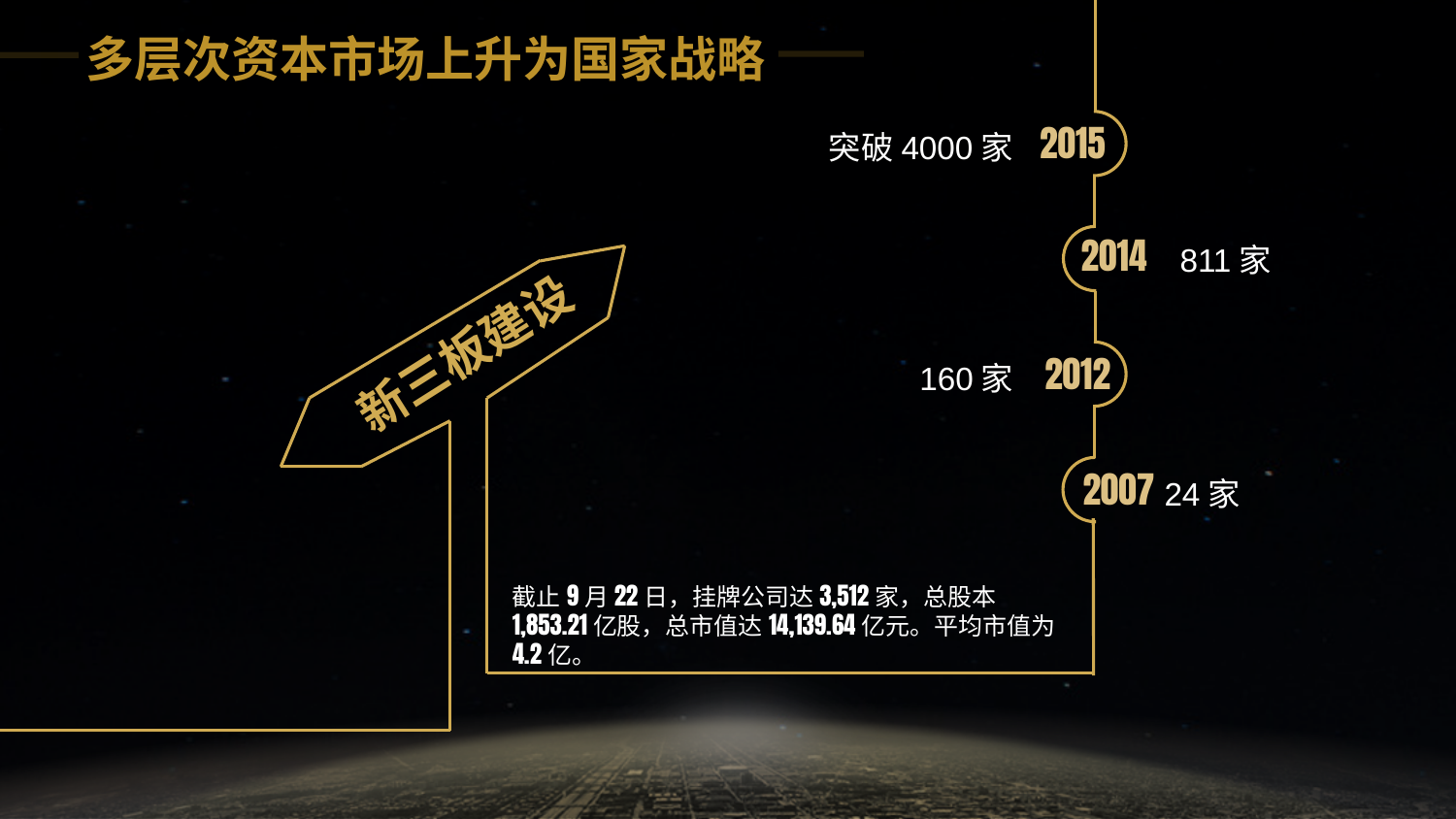

多层次资本市场上升为国家战略

2015
 突破4000家

2014
811家
新三板建设

2012
160家

2007
24家
截止9月22日，挂牌公司达3,512家，总股本1,853.21亿股，总市值达14,139.64亿元。平均市值为4.2亿。